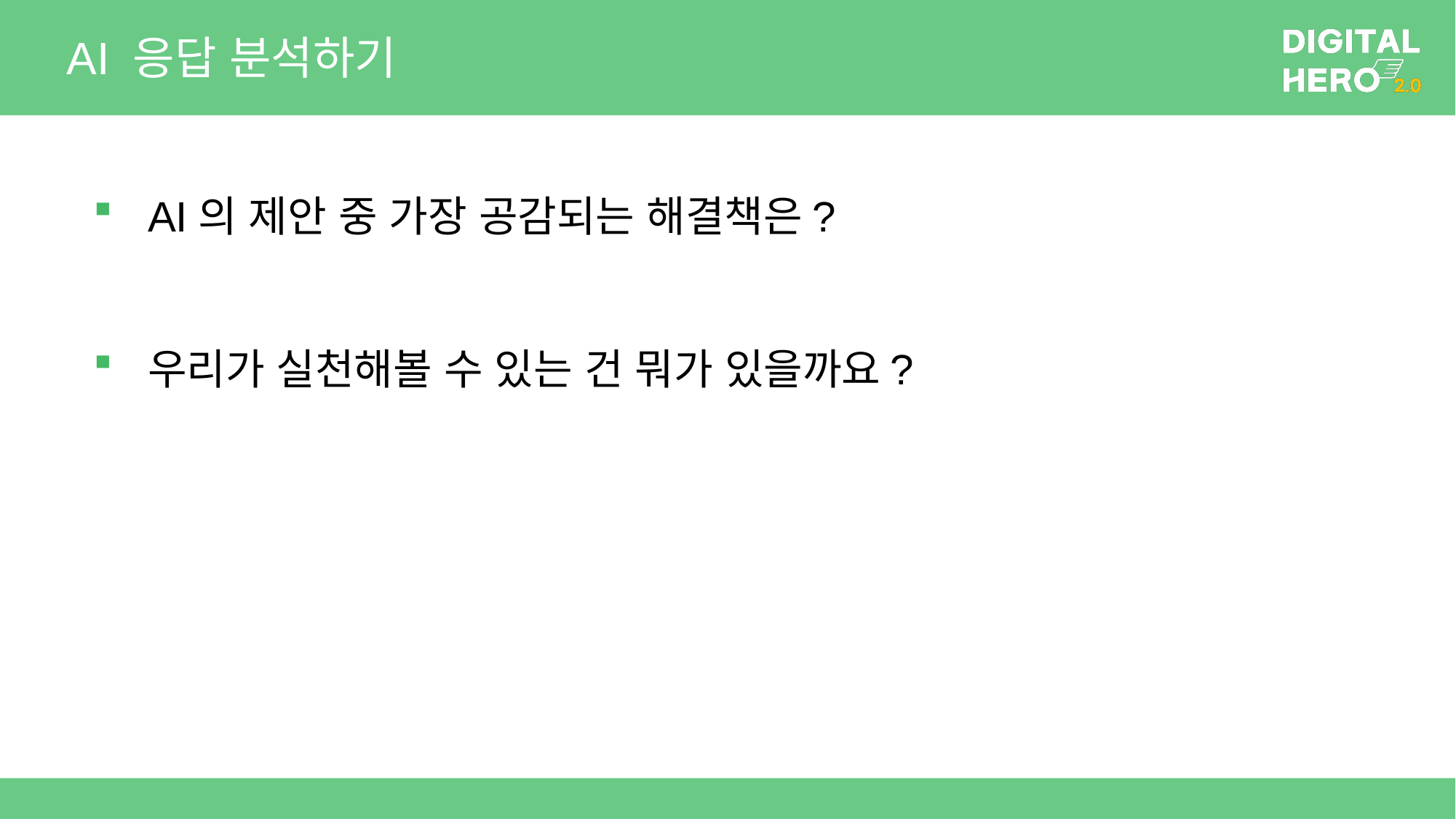

# AI 응답 분석하기
AI의 제안 중 가장 공감되는 해결책은?

우리가 실천해볼 수 있는 건 뭐가 있을까요?